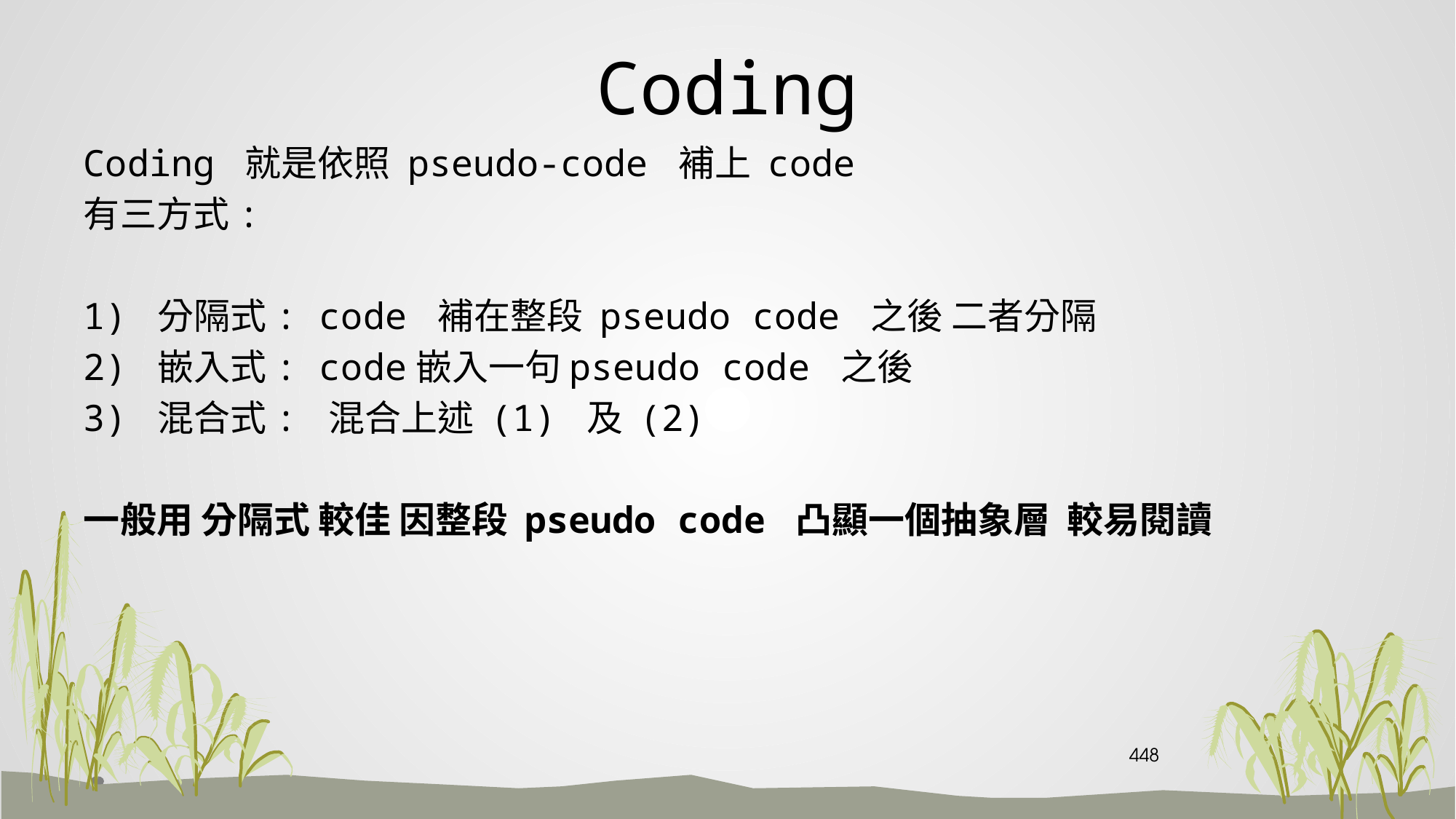

# Coding
Coding 就是依照 pseudo-code 補上 code
有三方式:

1) 分隔式: code 補在整段 pseudo code 之後 二者分隔
2) 嵌入式: code嵌入一句pseudo code 之後
3) 混合式: 混合上述 (1) 及 (2)

一般用 分隔式 較佳 因整段 pseudo code 凸顯一個抽象層  較易閱讀
448